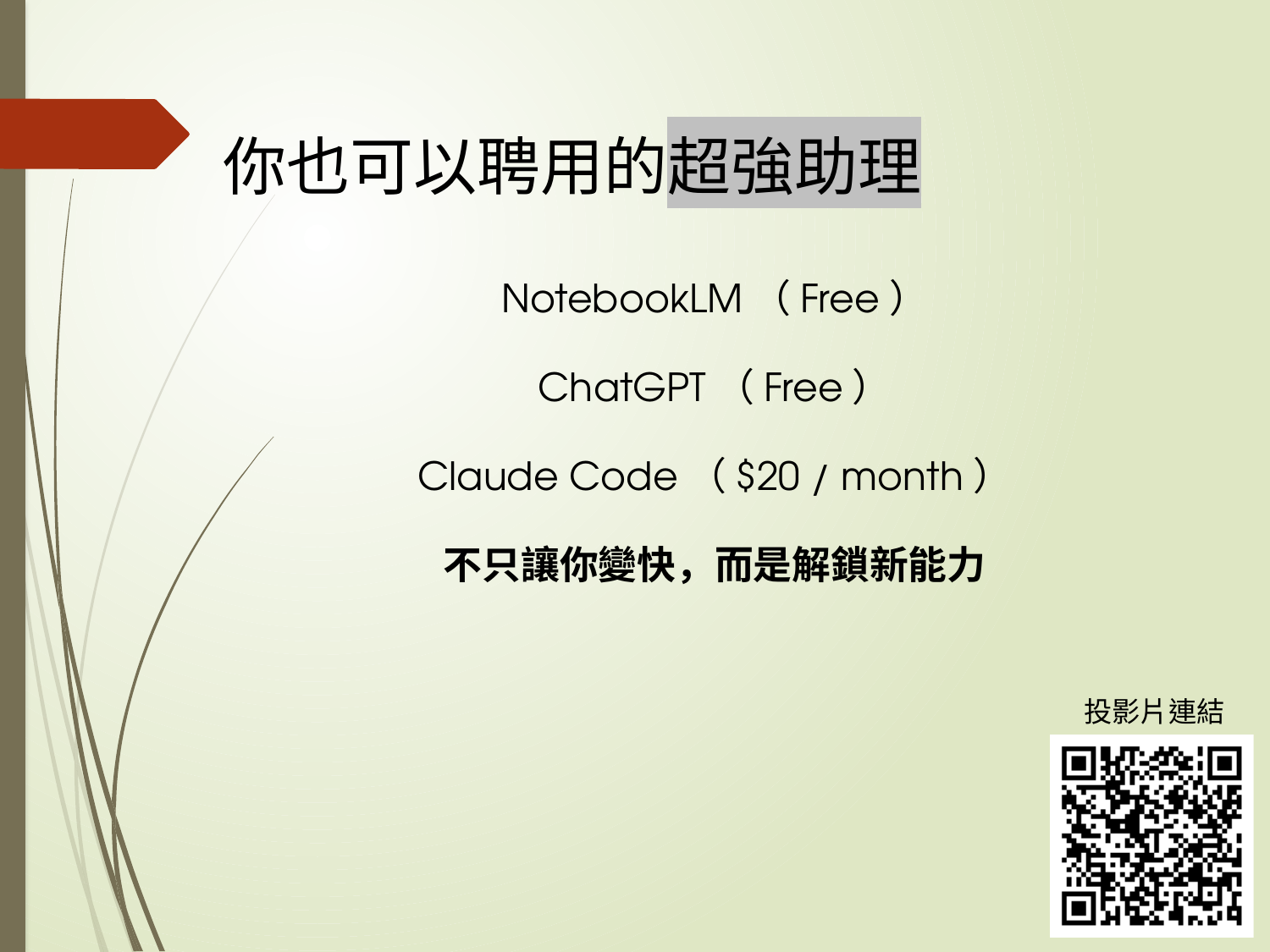

你也可以聘用的超強助理
NotebookLM（Free）
ChatGPT（Free）
Claude Code（$20 / month）
不只讓你變快，而是解鎖新能力